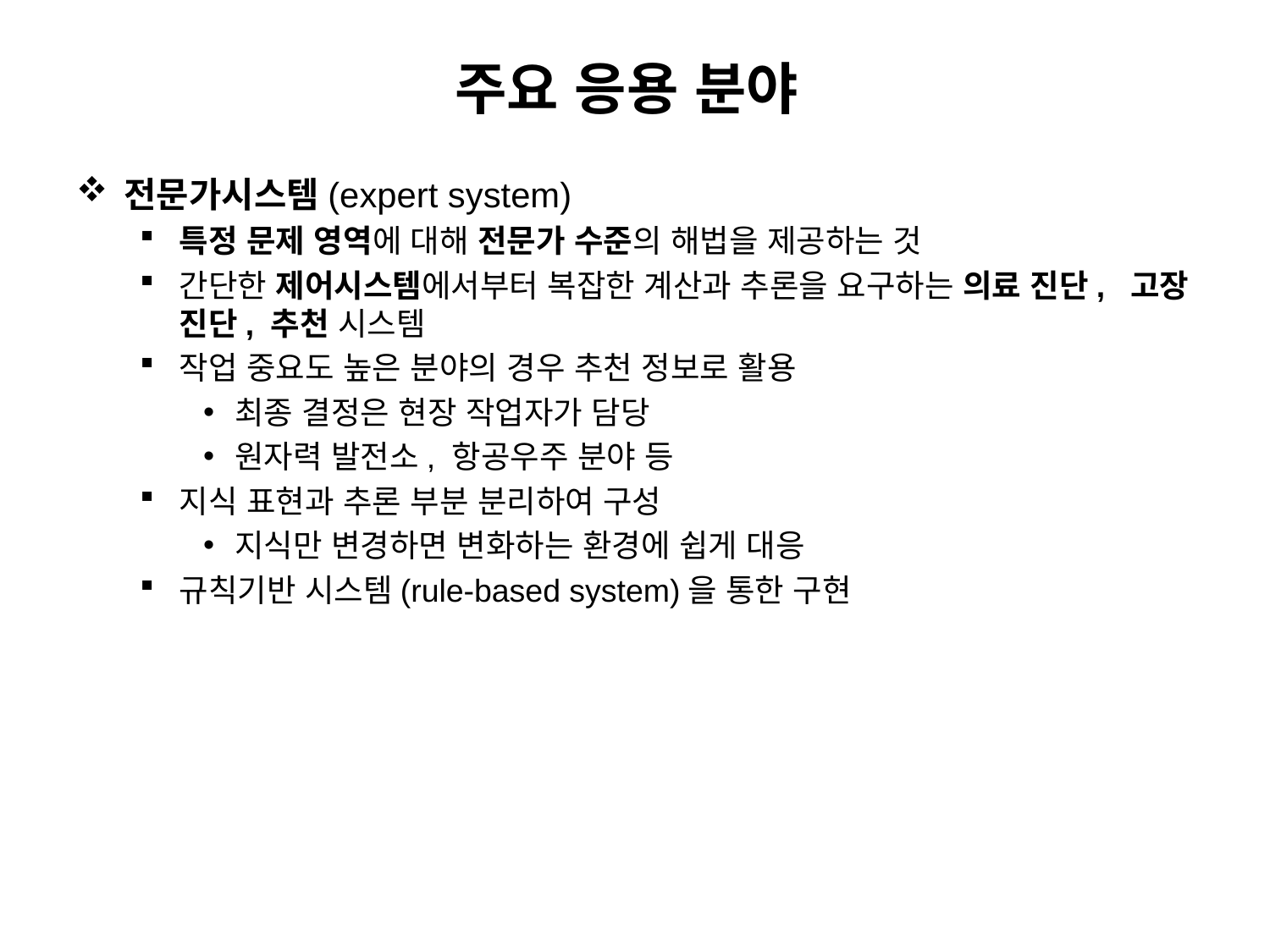

# 주요 응용 분야
전문가시스템(expert system)
특정 문제 영역에 대해 전문가 수준의 해법을 제공하는 것
간단한 제어시스템에서부터 복잡한 계산과 추론을 요구하는 의료 진단,  고장 진단, 추천 시스템
작업 중요도 높은 분야의 경우 추천 정보로 활용
최종 결정은 현장 작업자가 담당
원자력 발전소, 항공우주 분야 등
지식 표현과 추론 부분 분리하여 구성
지식만 변경하면 변화하는 환경에 쉽게 대응
규칙기반 시스템(rule-based system)을 통한 구현